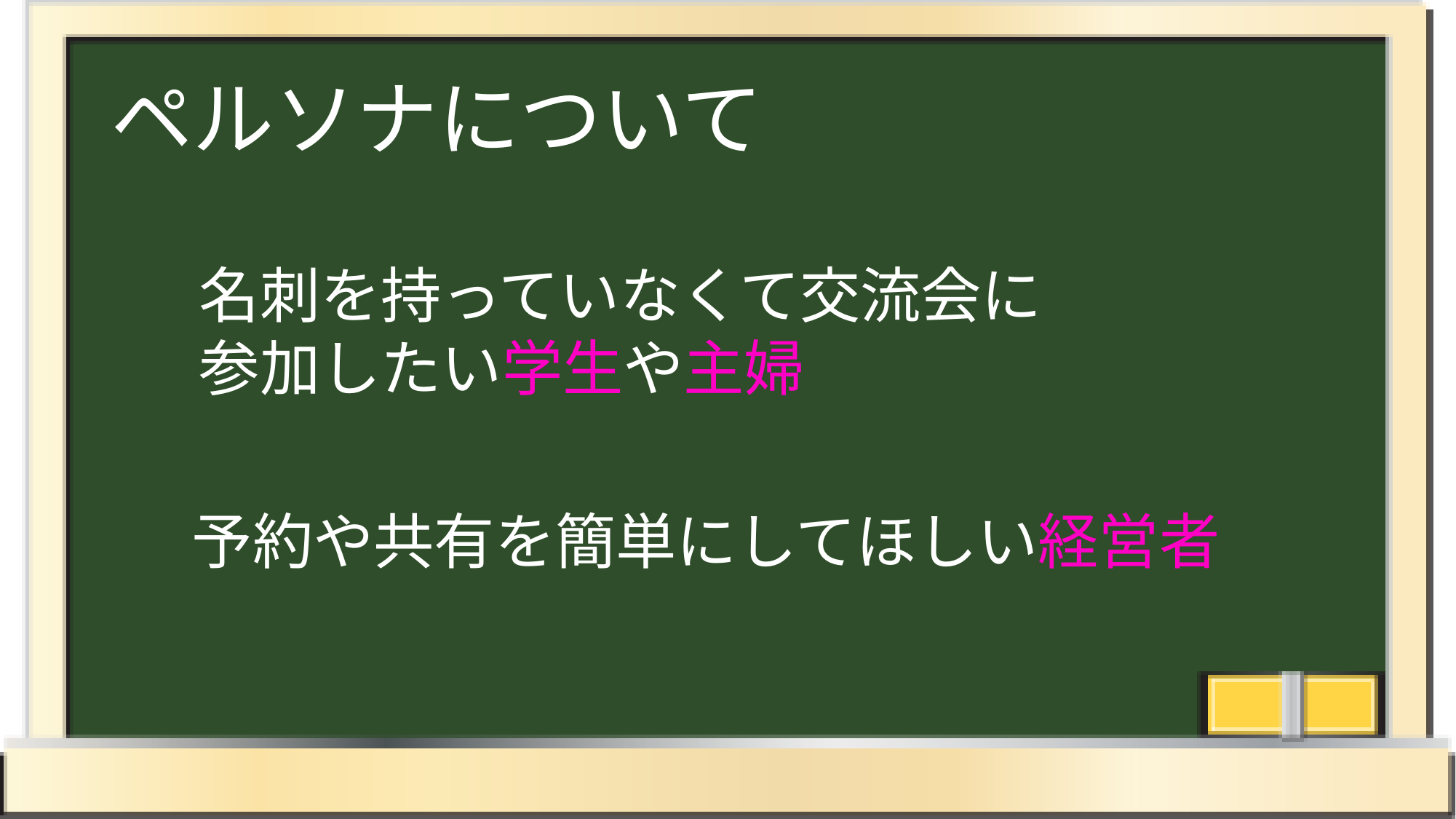

# ペルソナについて
名刺を持っていなくて交流会に
参加したい学生や主婦

予約や共有を簡単にしてほしい経営者